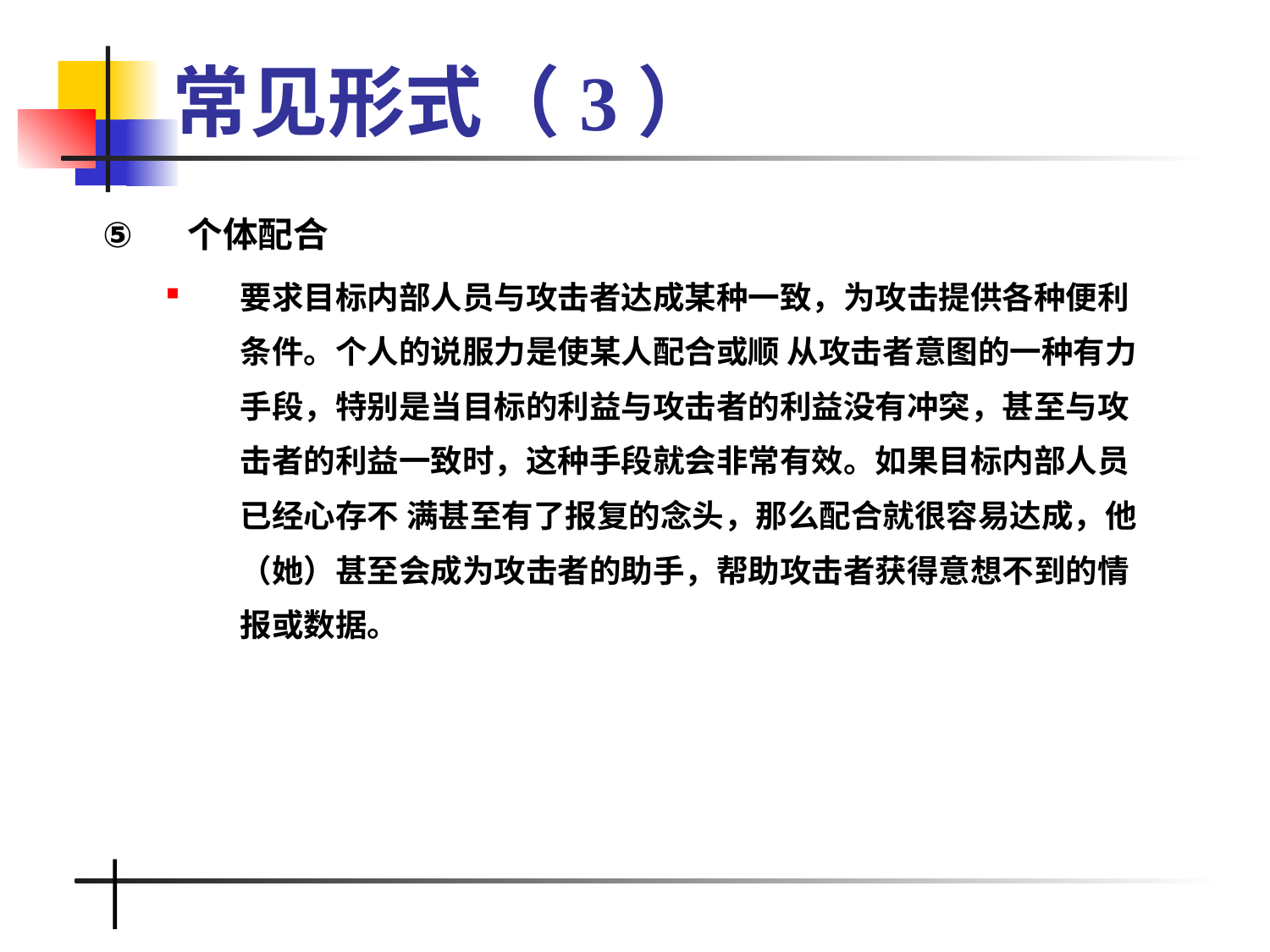

# 常见形式（3）
个体配合
要求目标内部人员与攻击者达成某种一致，为攻击提供各种便利条件。个人的说服力是使某人配合或顺 从攻击者意图的一种有力手段，特别是当目标的利益与攻击者的利益没有冲突，甚至与攻击者的利益一致时，这种手段就会非常有效。如果目标内部人员已经心存不 满甚至有了报复的念头，那么配合就很容易达成，他（她）甚至会成为攻击者的助手，帮助攻击者获得意想不到的情报或数据。